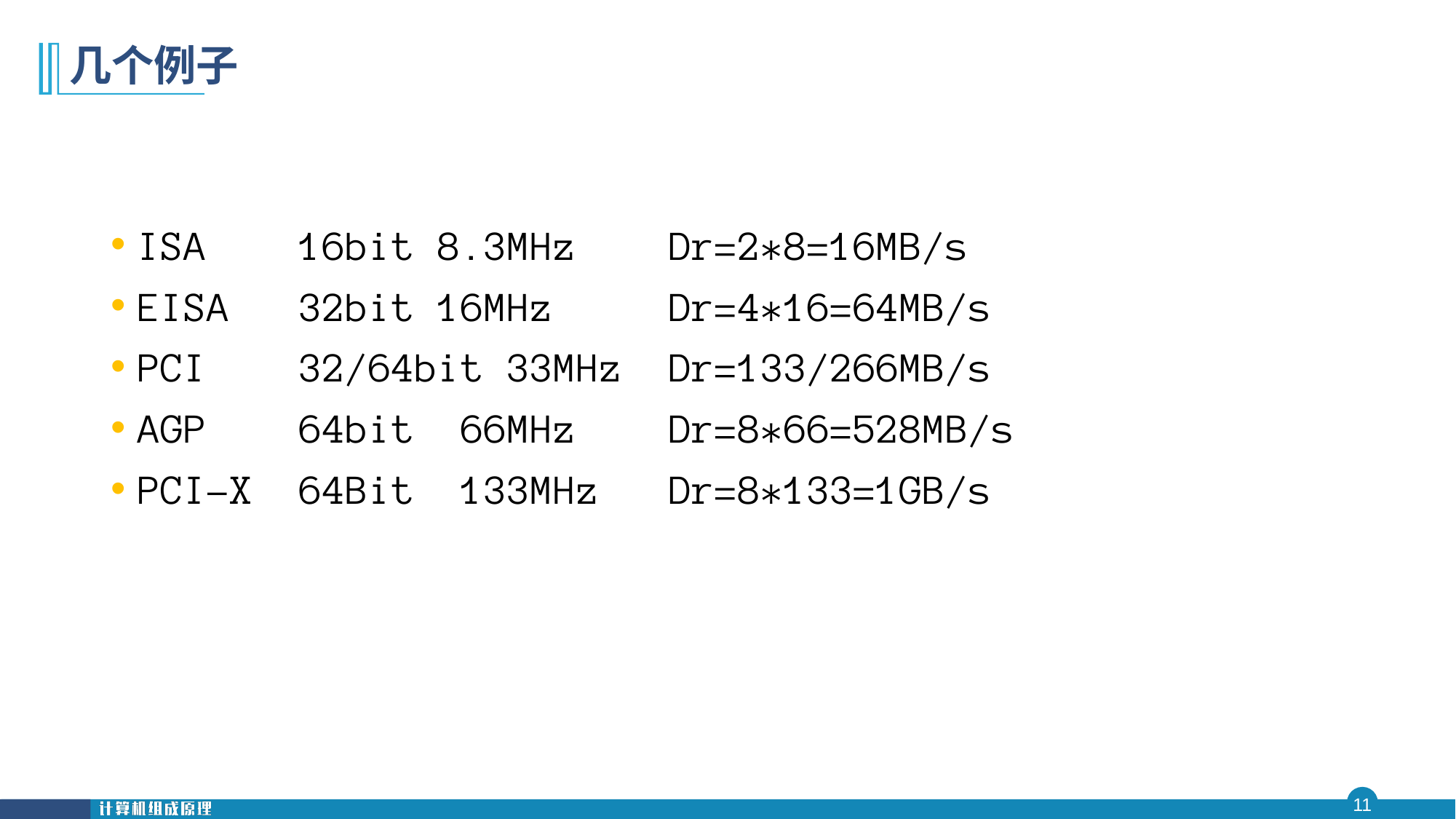

# 几个例子
ISA    16bit 8.3MHz    Dr=2*8=16MB/s
EISA   32bit 16MHz     Dr=4*16=64MB/s
PCI    32/64bit 33MHz  Dr=133/266MB/s
AGP    64bit  66MHz    Dr=8*66=528MB/s
PCI-X  64Bit  133MHz   Dr=8*133=1GB/s